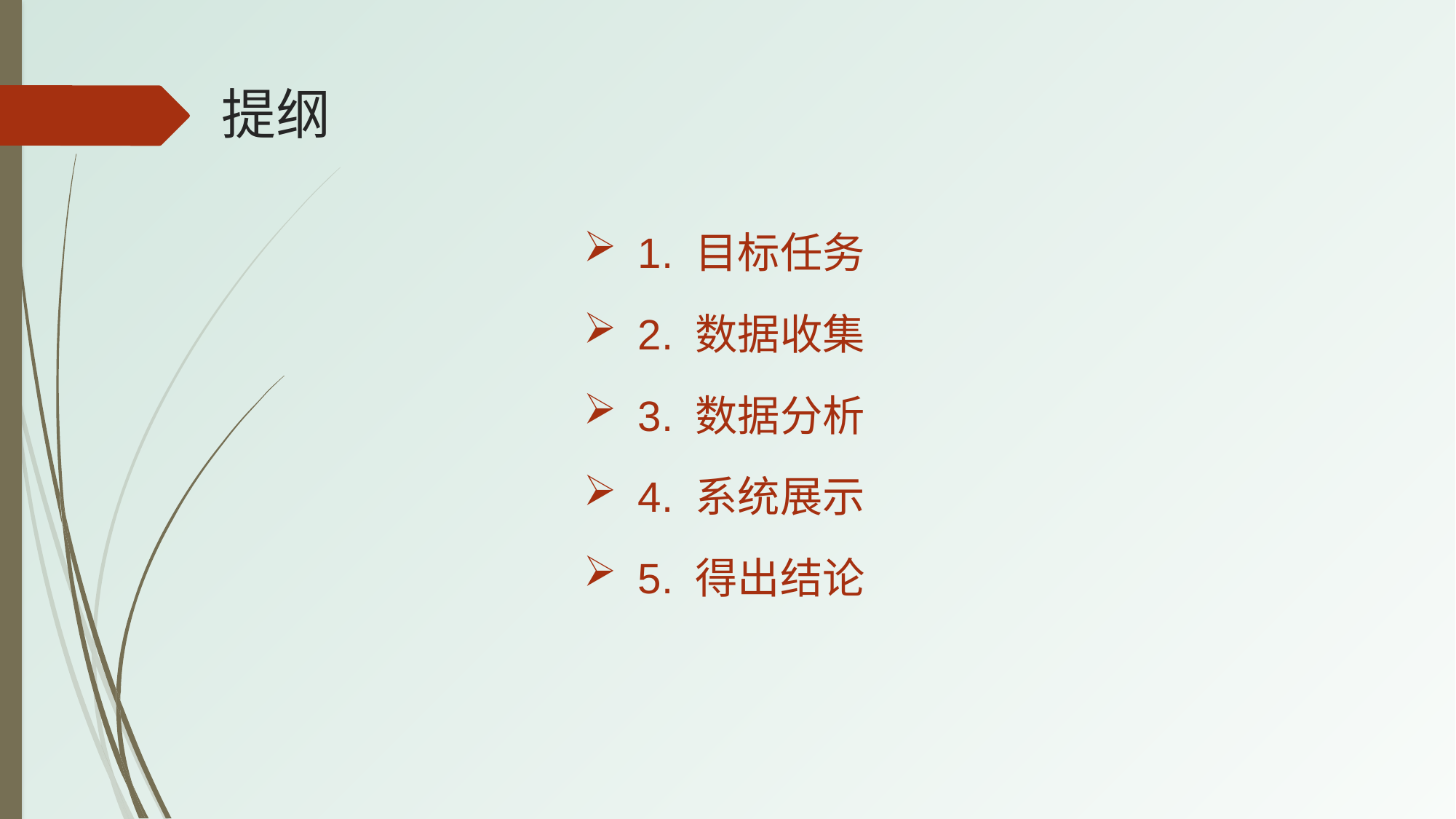

提纲
1. 目标任务
2. 数据收集
3. 数据分析
4. 系统展示
5. 得出结论